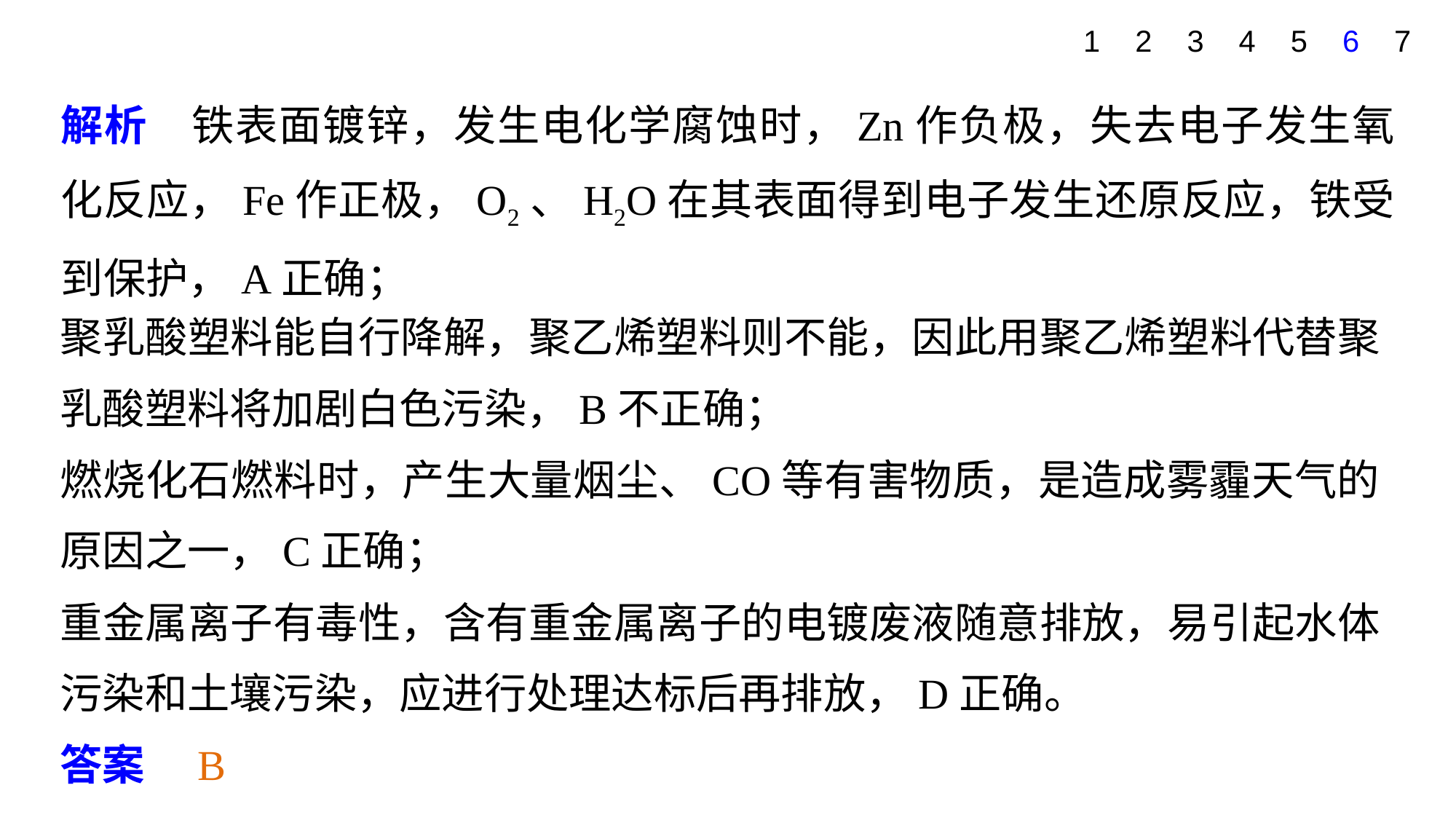

1
2
3
4
5
6
7
解析　铁表面镀锌，发生电化学腐蚀时，Zn作负极，失去电子发生氧化反应，Fe作正极，O2、H2O在其表面得到电子发生还原反应，铁受到保护，A正确；
聚乳酸塑料能自行降解，聚乙烯塑料则不能，因此用聚乙烯塑料代替聚乳酸塑料将加剧白色污染，B不正确；
燃烧化石燃料时，产生大量烟尘、CO等有害物质，是造成雾霾天气的原因之一，C正确；
重金属离子有毒性，含有重金属离子的电镀废液随意排放，易引起水体污染和土壤污染，应进行处理达标后再排放，D正确。
答案　B